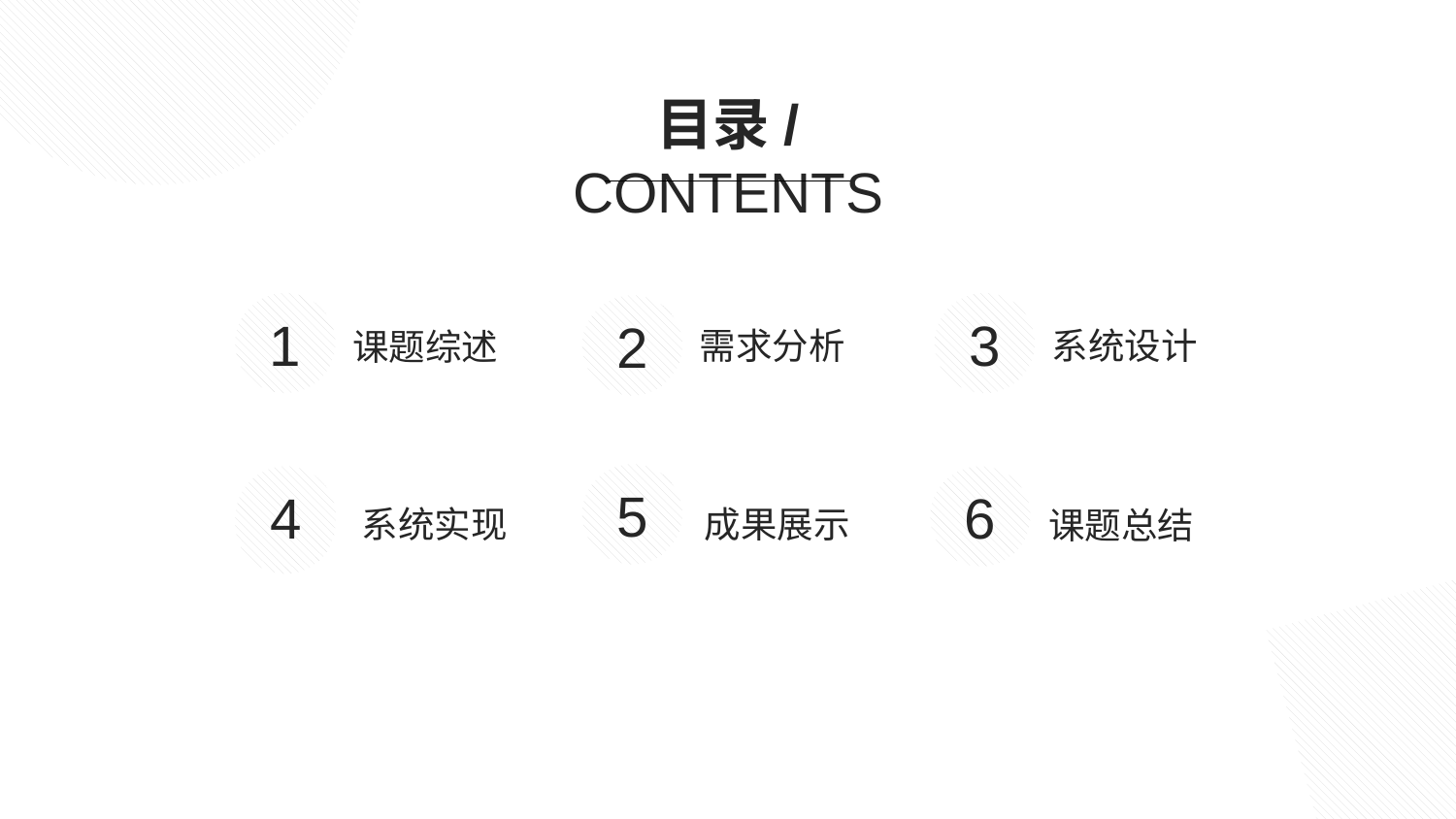

目录/CONTENTS

1

3

2
需求分析
系统设计
课题综述

5

4

6

系统实现
成果展示
课题总结